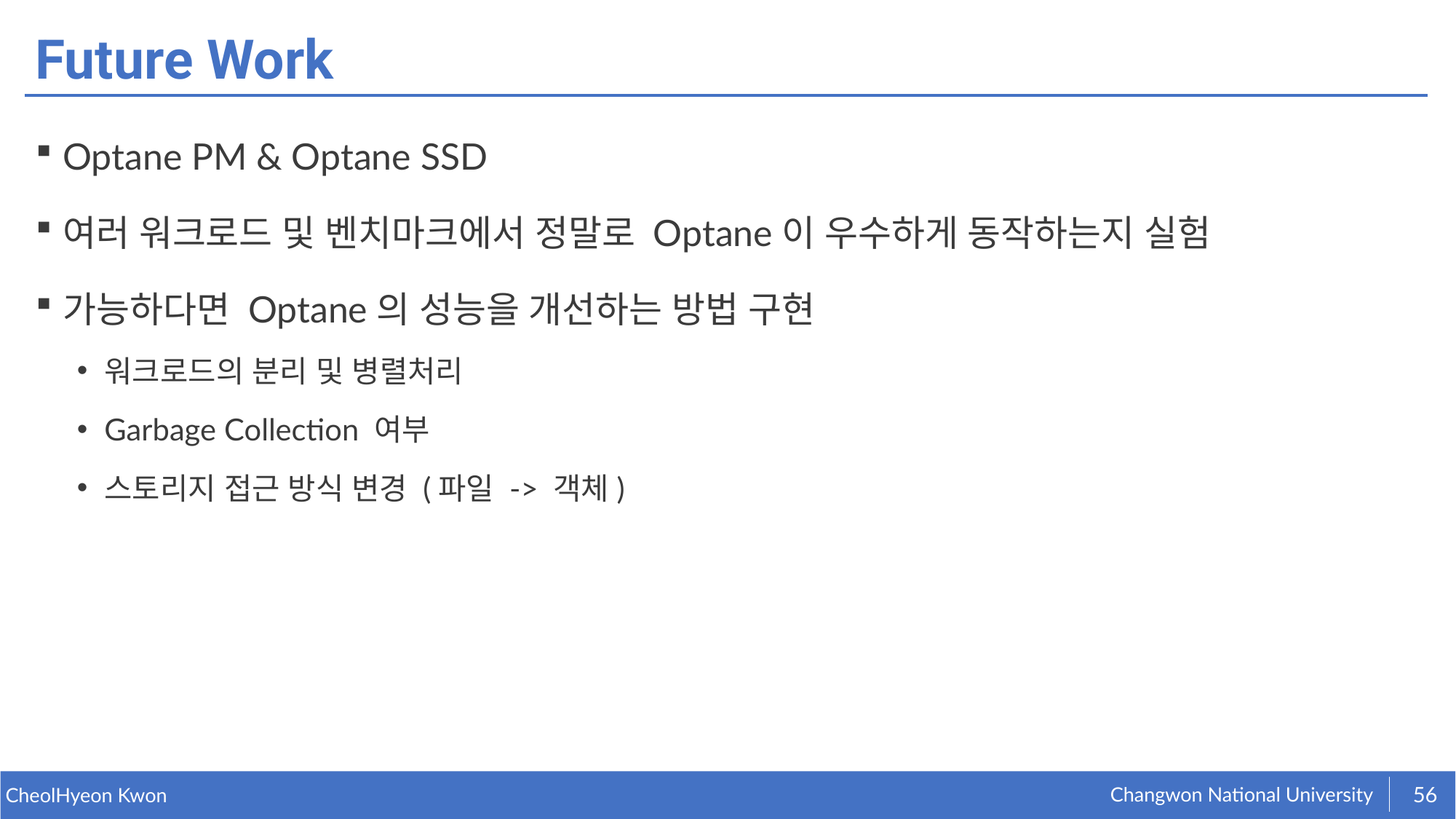

# Future Work
Optane PM & Optane SSD
여러 워크로드 및 벤치마크에서 정말로 Optane이 우수하게 동작하는지 실험
가능하다면 Optane의 성능을 개선하는 방법 구현
워크로드의 분리 및 병렬처리
Garbage Collection 여부
스토리지 접근 방식 변경 (파일 -> 객체)

56